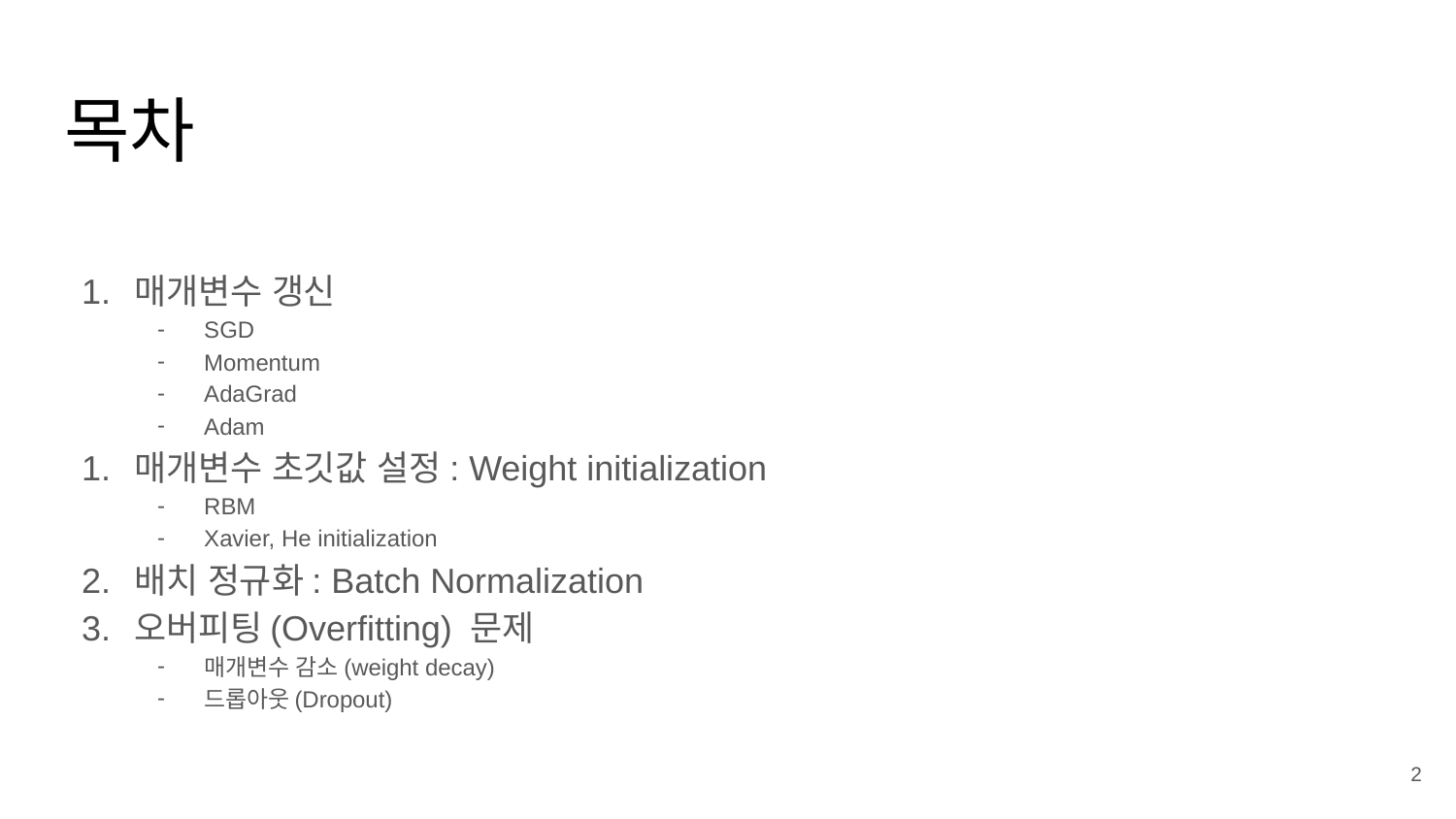

# 목차

매개변수 갱신
SGD
Momentum
AdaGrad
Adam
매개변수 초깃값 설정: Weight initialization
RBM
Xavier, He initialization
배치 정규화: Batch Normalization
오버피팅(Overfitting) 문제
매개변수 감소(weight decay)
드롭아웃(Dropout)
2